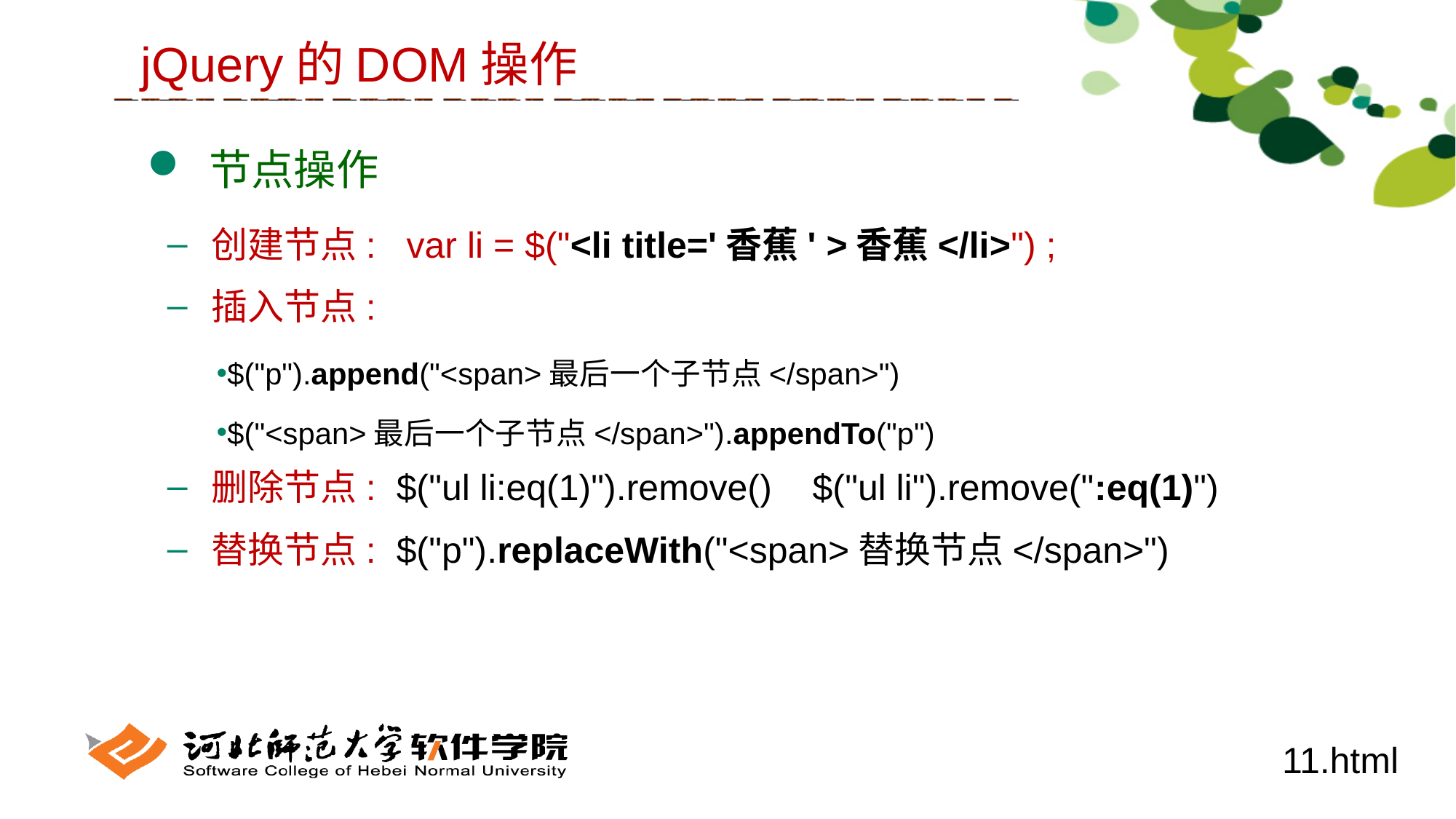

jQuery的DOM操作
 节点操作
 创建节点:   var li = $("<li title='香蕉' >香蕉</li>") ;
 插入节点:
$("p").append("<span>最后一个子节点</span>")
$("<span>最后一个子节点</span>").appendTo("p")
 删除节点:  $("ul li:eq(1)").remove()    $("ul li").remove(":eq(1)")
 替换节点:  $("p").replaceWith("<span>替换节点</span>")

11.html